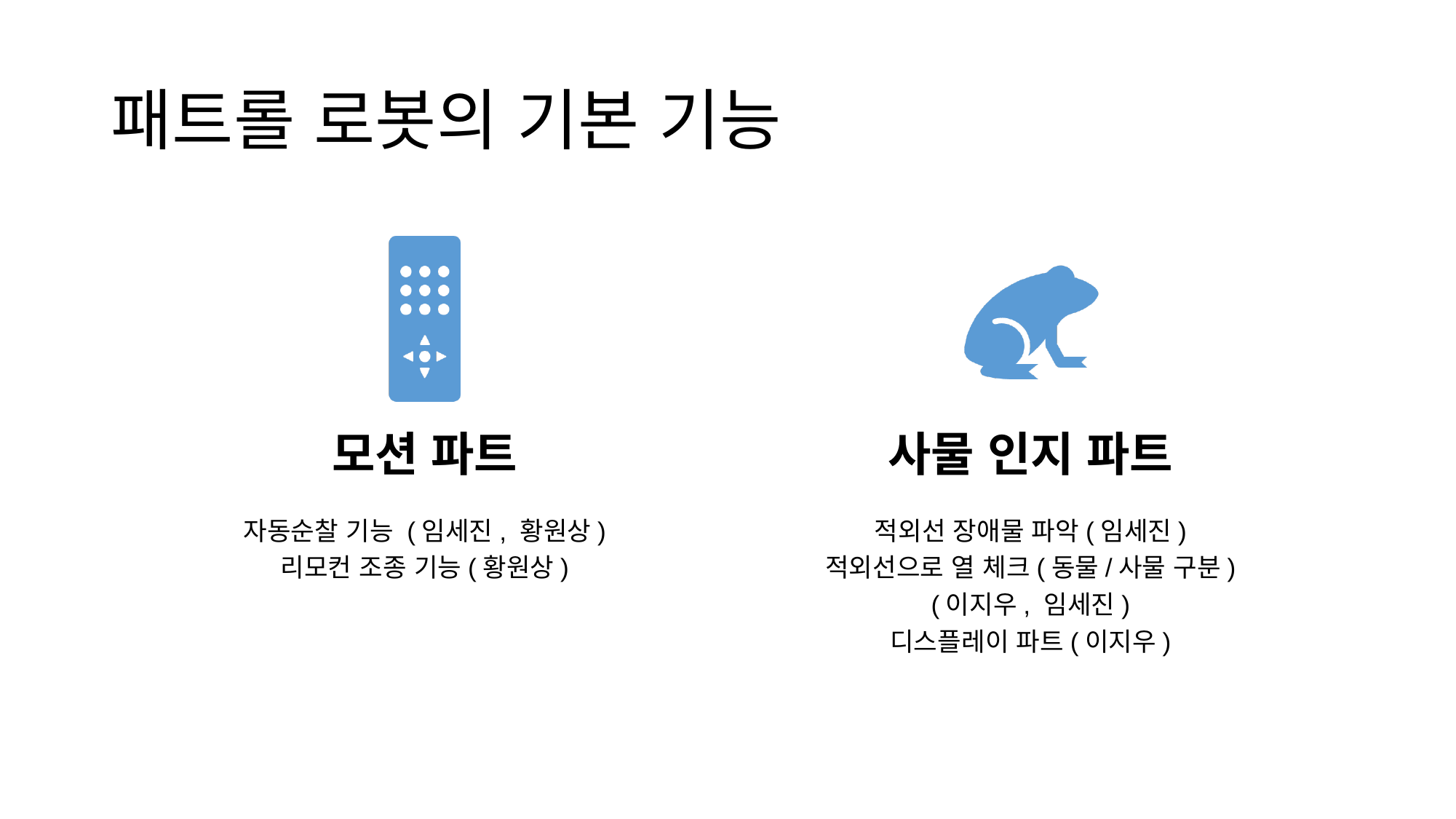

# 패트롤 로봇의 기본 기능
모션 파트
자동순찰 기능 (임세진, 황원상)
리모컨 조종 기능(황원상)
사물 인지 파트
적외선 장애물 파악(임세진)
적외선으로 열 체크(동물/사물 구분)
(이지우, 임세진)
디스플레이 파트(이지우)